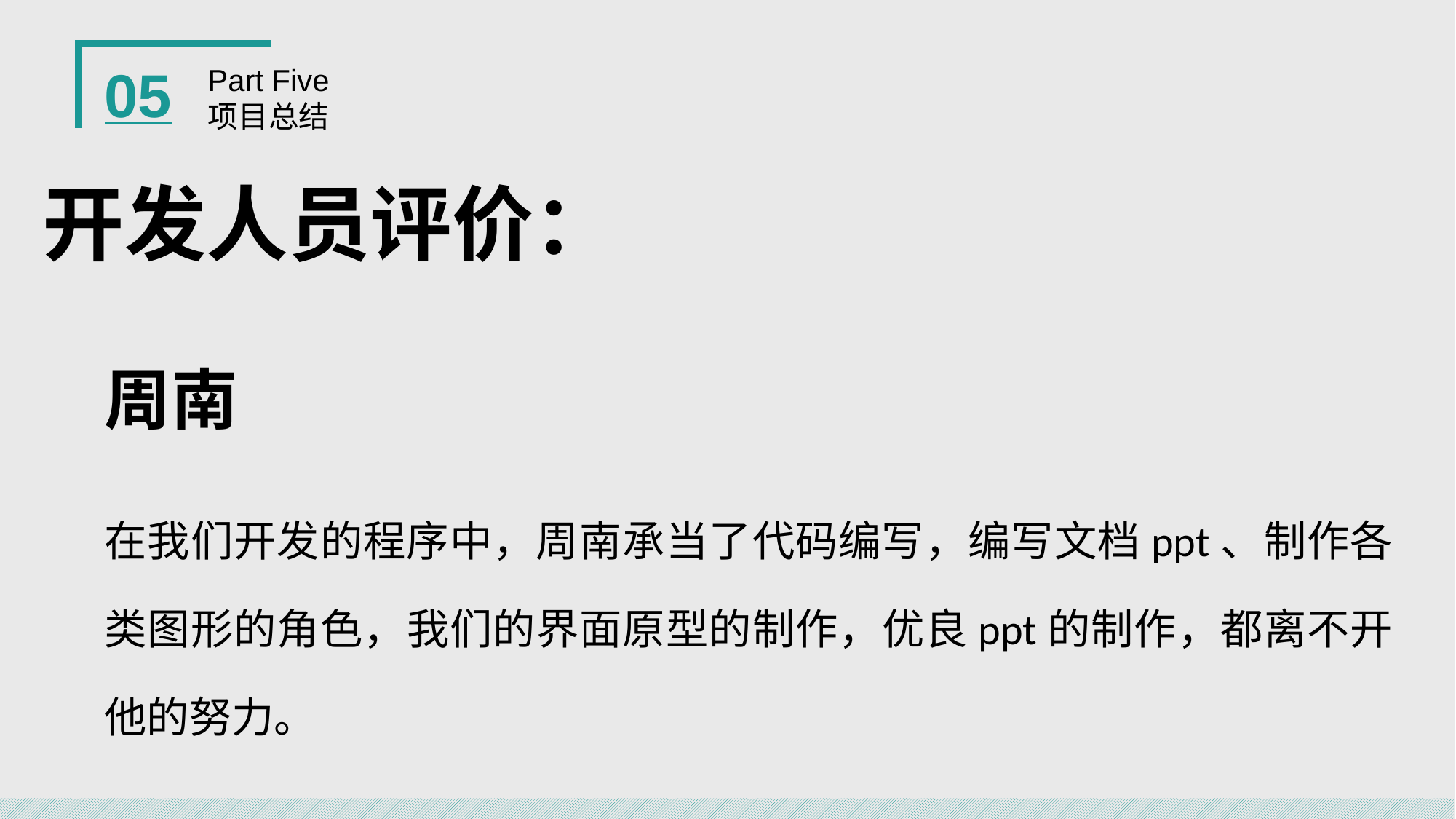

05
Part Five
项目总结
开发人员评价：
周南
在我们开发的程序中，周南承当了代码编写，编写文档ppt、制作各类图形的角色，我们的界面原型的制作，优良ppt的制作，都离不开他的努力。